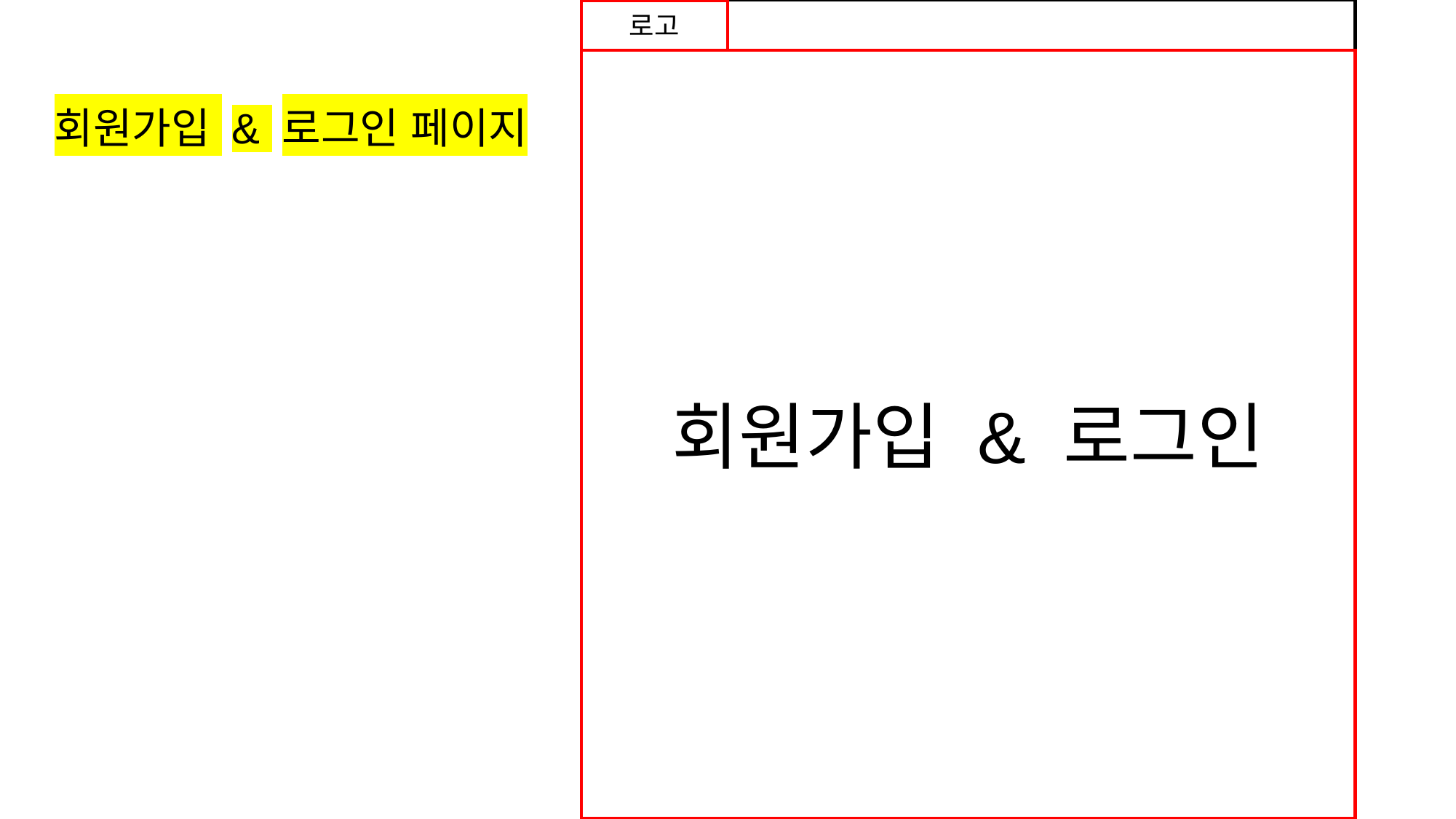

로고
회원가입 & 로그인
# 회원가입 & 로그인 페이지